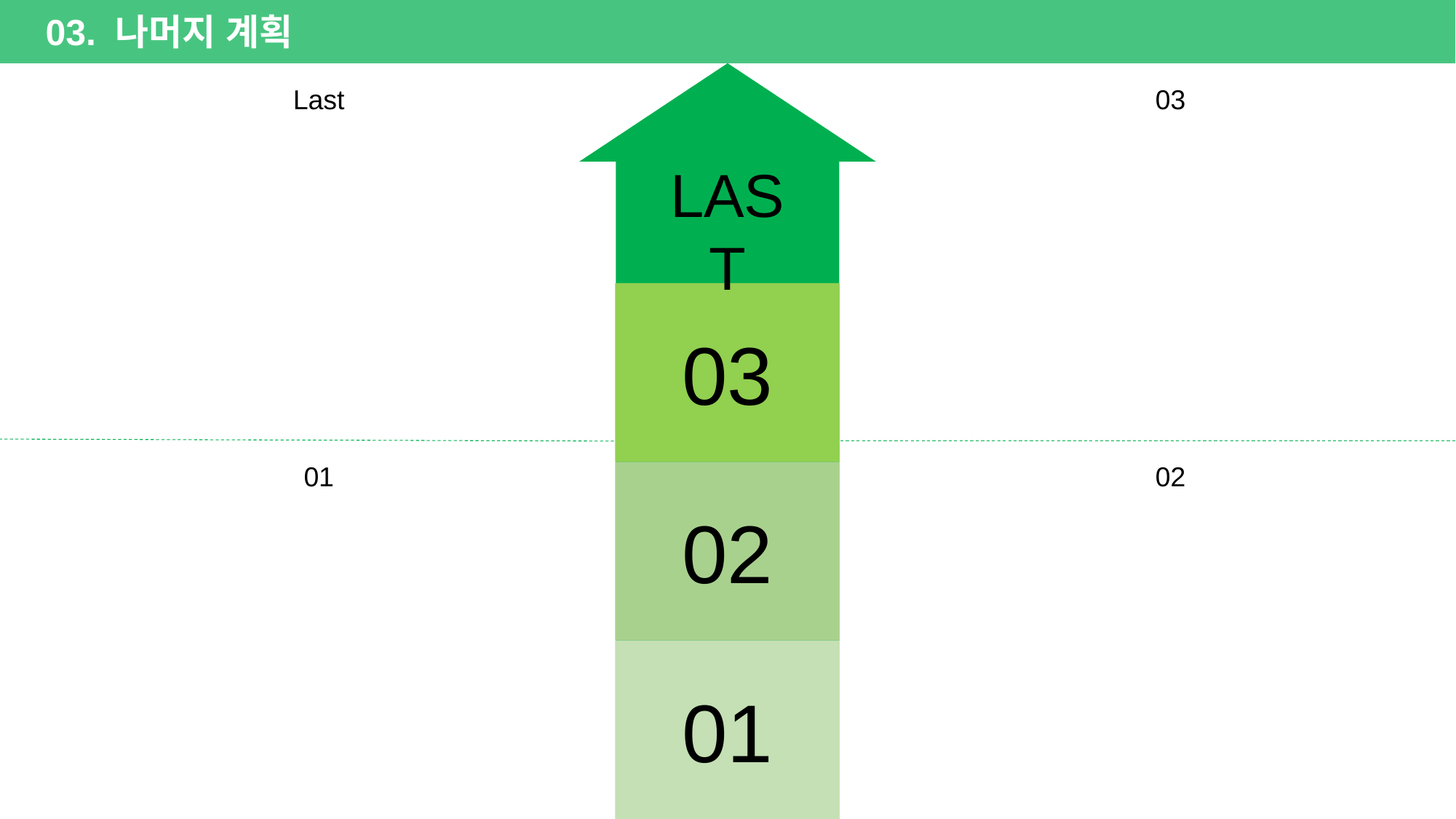

03. 나머지 계획

Last
03
LAST
03
01
02
02
01